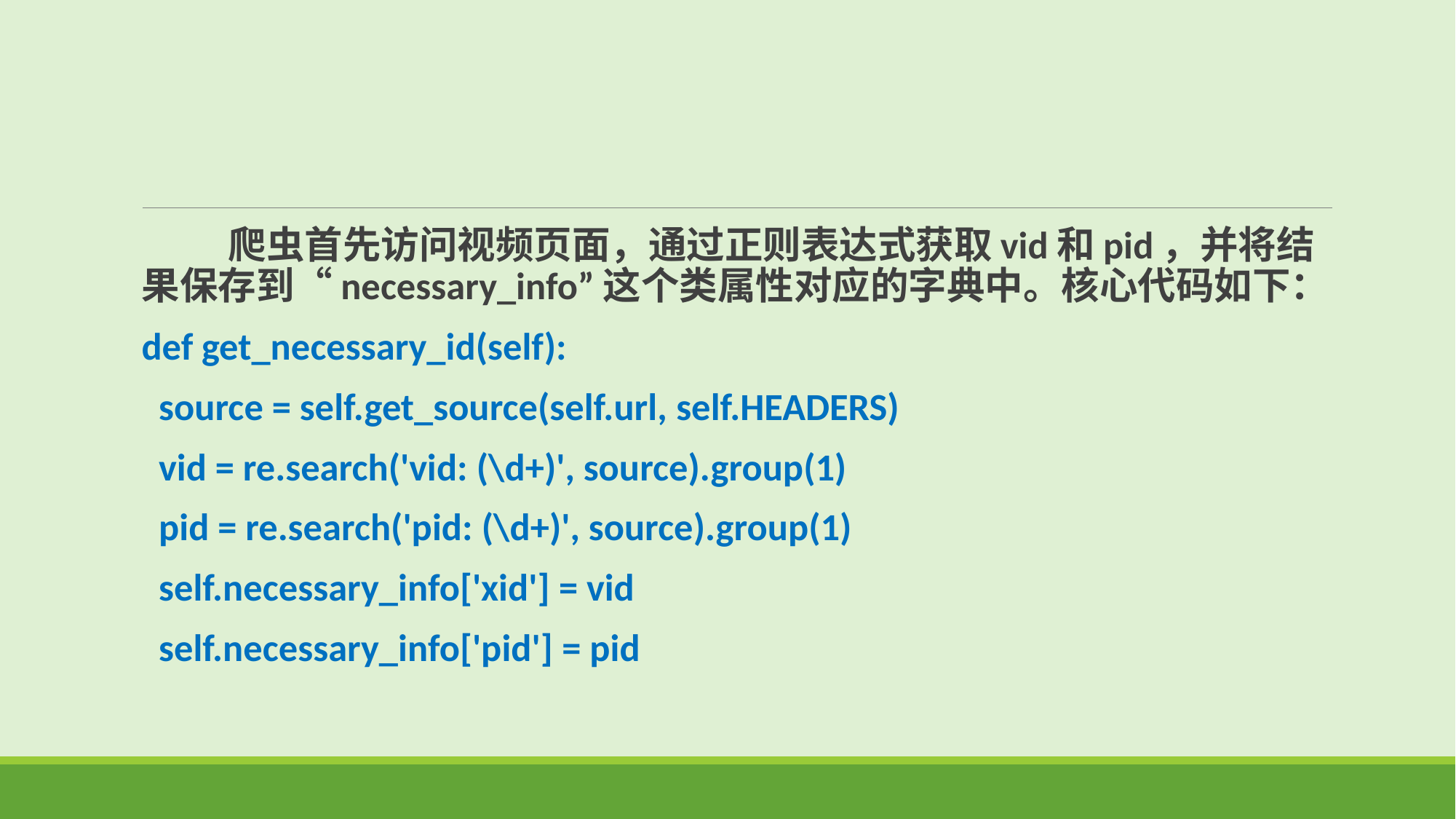

爬虫首先访问视频页面，通过正则表达式获取vid和pid，并将结果保存到“necessary_info”这个类属性对应的字典中。核心代码如下：
def get_necessary_id(self):
  source = self.get_source(self.url, self.HEADERS)
  vid = re.search('vid: (\d+)', source).group(1)
  pid = re.search('pid: (\d+)', source).group(1)
  self.necessary_info['xid'] = vid
  self.necessary_info['pid'] = pid